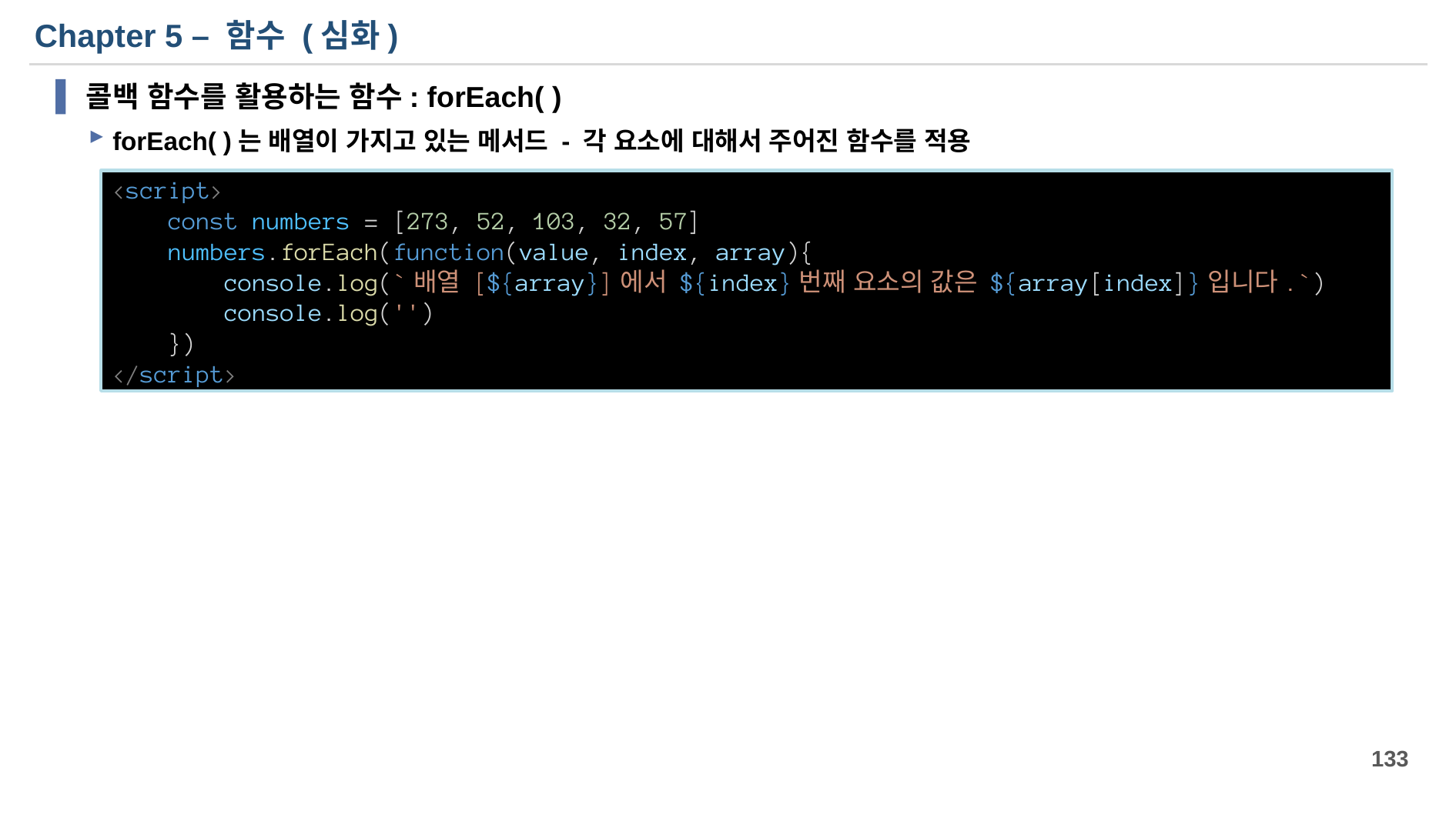

# Chapter 5 – 함수 (심화)
콜백 함수를 활용하는 함수: forEach( )
forEach( )는 배열이 가지고 있는 메서드 - 각 요소에 대해서 주어진 함수를 적용

<script>
    const numbers = [273, 52, 103, 32, 57]
    numbers.forEach(function(value, index, array){
        console.log(`배열 [${array}]에서 ${index}번째 요소의 값은 ${array[index]}입니다.`)
        console.log('')
    })
</script>
133